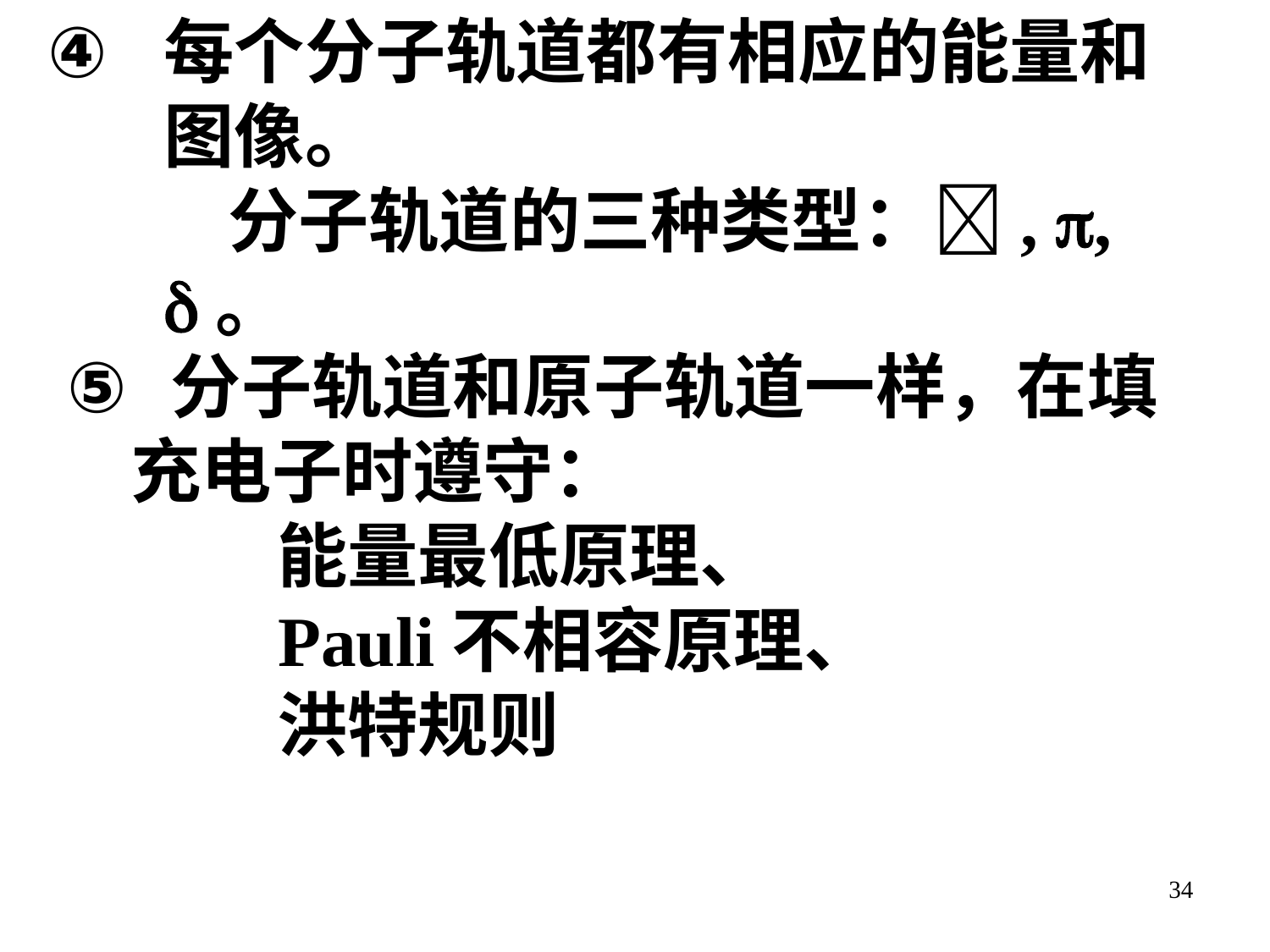

# 每个分子轨道都有相应的能量和图像。 分子轨道的三种类型：σ, π, δ。
 分子轨道和原子轨道一样，在填充电子时遵守：
            能量最低原理、
            Pauli不相容原理、
            洪特规则
34